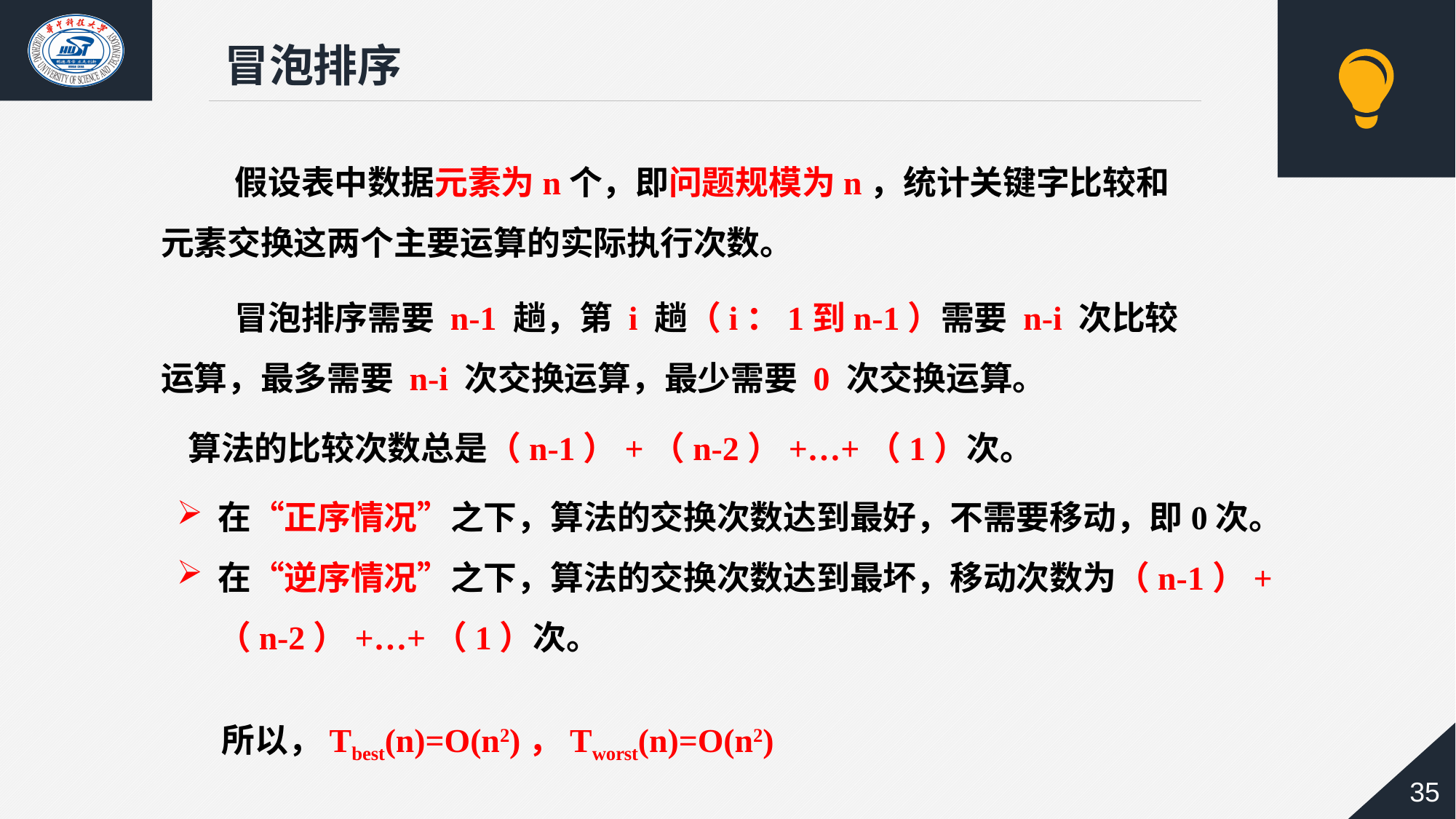

冒泡排序

        假设表中数据元素为n个，即问题规模为n，统计关键字比较和元素交换这两个主要运算的实际执行次数。
        冒泡排序需要 n-1 趟，第 i 趟（i：1到n-1）需要 n-i 次比较运算，最多需要 n-i 次交换运算，最少需要 0 次交换运算。
算法的比较次数总是（n-1）+（n-2）+…+（1）次。
在“正序情况”之下，算法的交换次数达到最好，不需要移动，即0次。
在“逆序情况”之下，算法的交换次数达到最坏，移动次数为（n-1）+（n-2）+…+（1）次。
所以，Tbest(n)=O(n2)，Tworst(n)=O(n2)